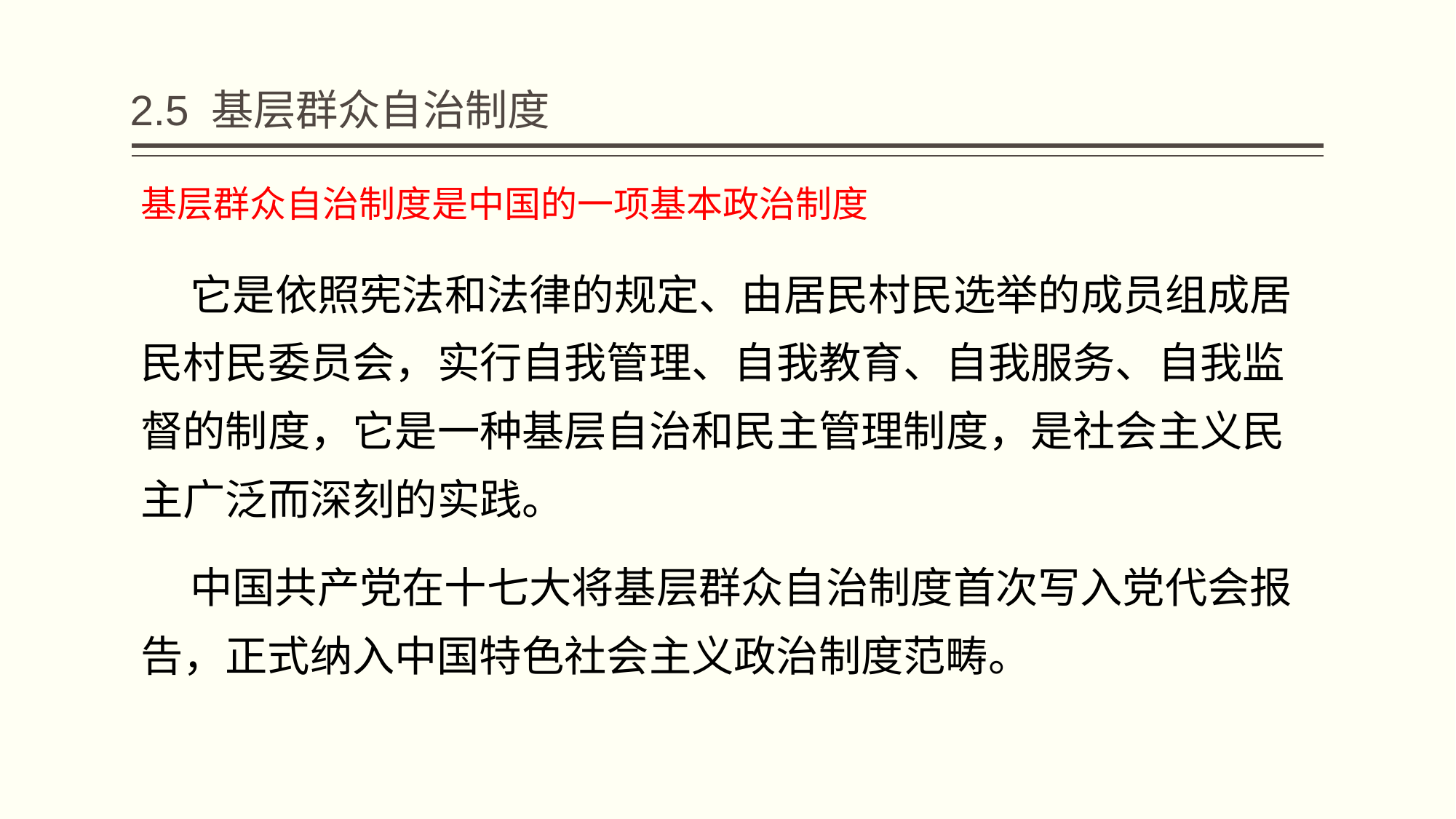

2.5 基层群众自治制度
基层群众自治制度是中国的一项基本政治制度
     它是依照宪法和法律的规定、由居民村民选举的成员组成居民村民委员会，实行自我管理、自我教育、自我服务、自我监督的制度，它是一种基层自治和民主管理制度，是社会主义民主广泛而深刻的实践。
     中国共产党在十七大将基层群众自治制度首次写入党代会报告，正式纳入中国特色社会主义政治制度范畴。